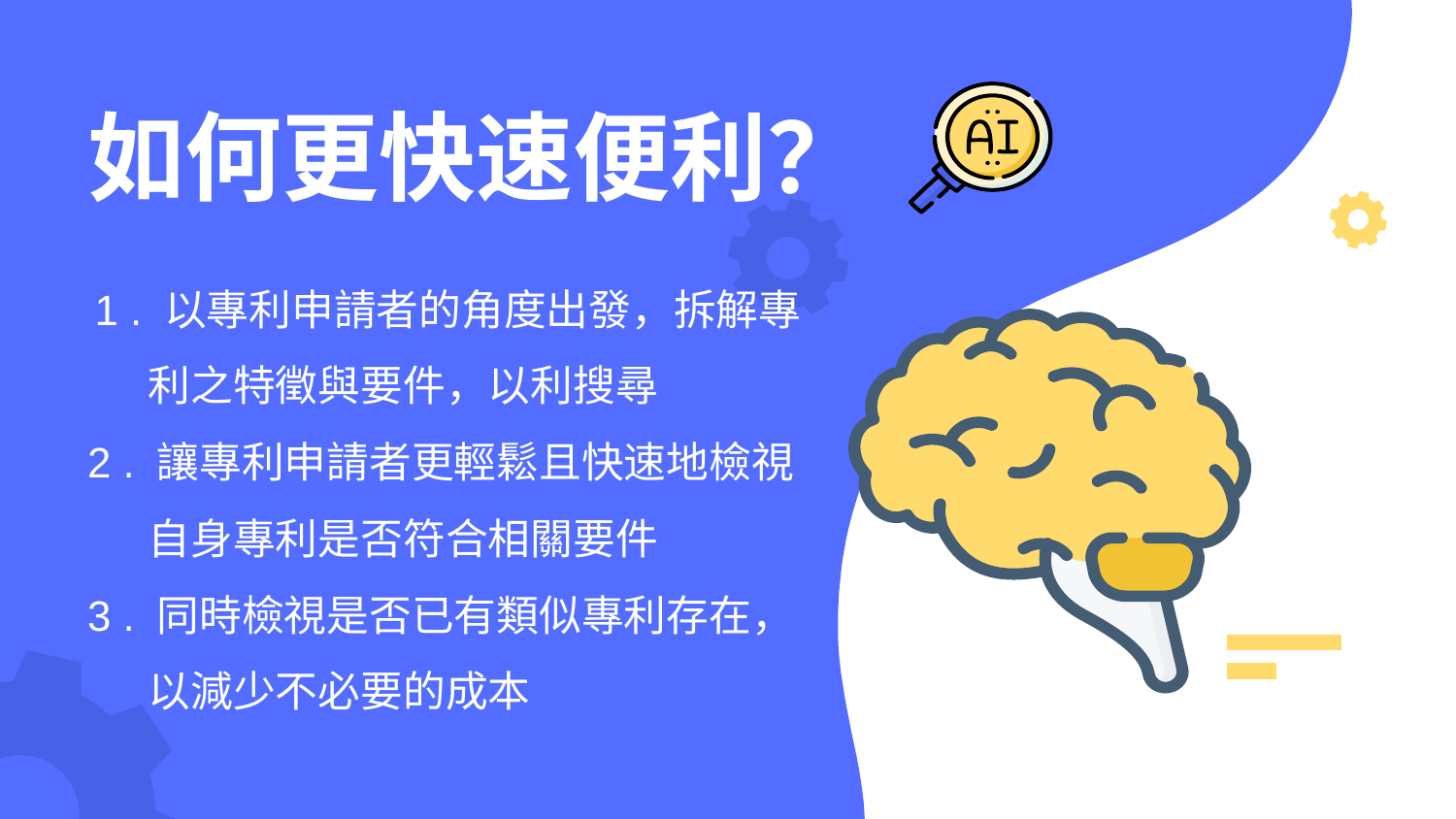

# 如何更快速便利？
 1 . 以專利申請者的角度出發，拆解專
　　利之特徵與要件，以利搜尋
2 . 讓專利申請者更輕鬆且快速地檢視
　　自身專利是否符合相關要件
3 . 同時檢視是否已有類似專利存在，
　　以減少不必要的成本